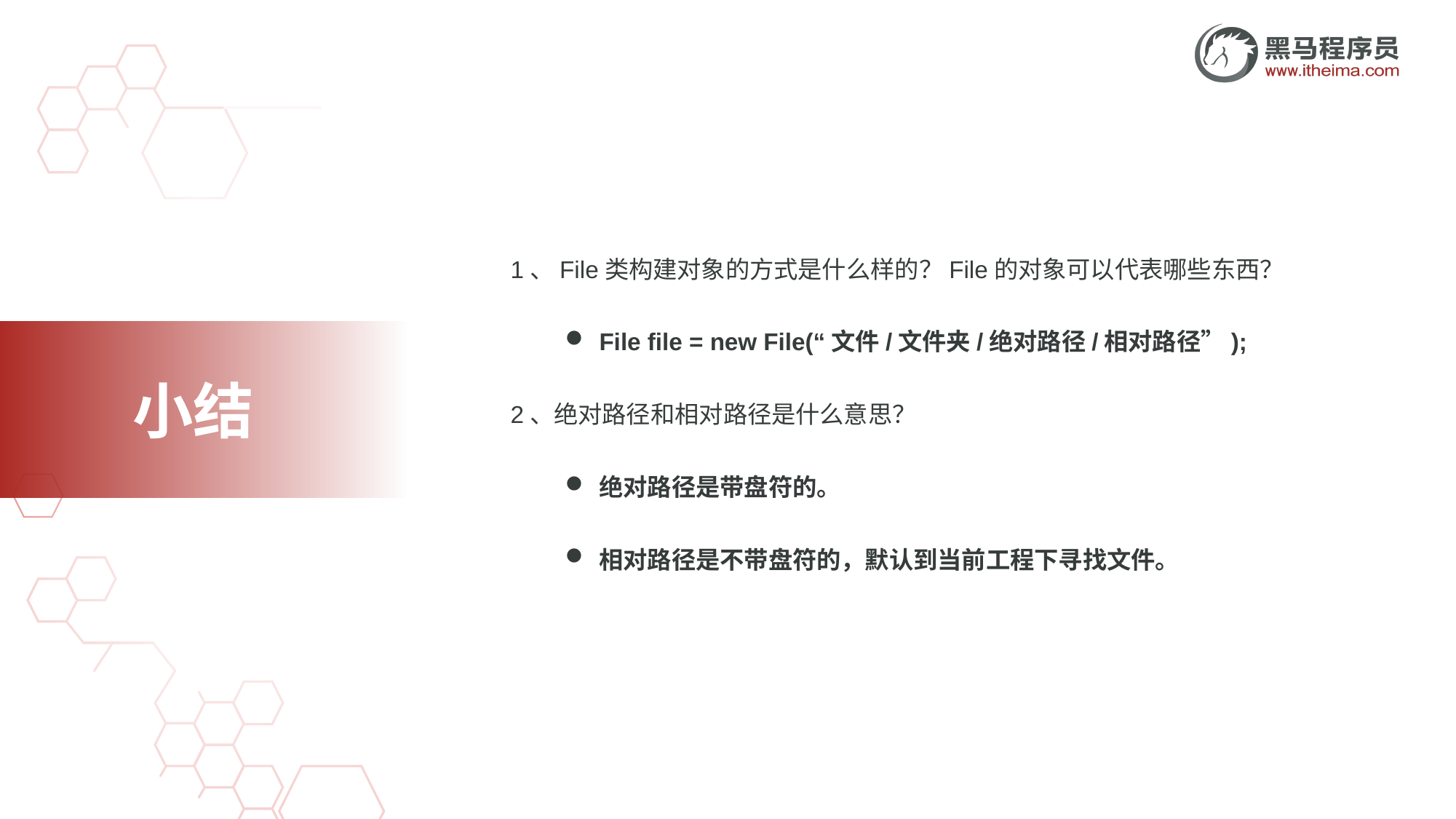

1、File类构建对象的方式是什么样的？File的对象可以代表哪些东西？
File file = new File(“文件/文件夹/绝对路径/相对路径”);
2、绝对路径和相对路径是什么意思？
绝对路径是带盘符的。
相对路径是不带盘符的，默认到当前工程下寻找文件。